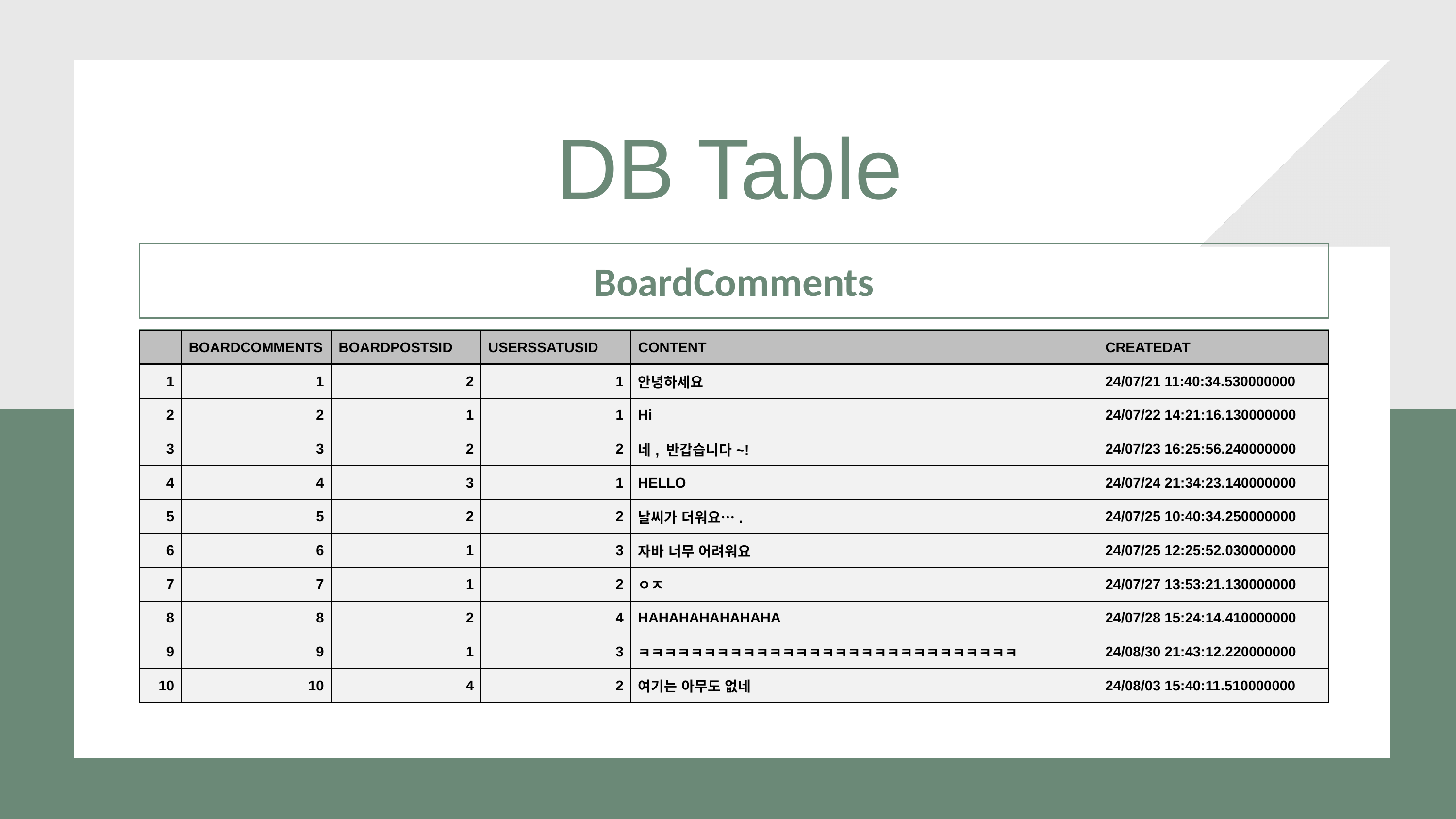

DB Table

BoardComments

--댓글 테이블

SELECT * FROM BoardComments
|  | BOARDCOMMENTS | BOARDPOSTSID | USERSSATUSID | CONTENT | CREATEDAT |
| --- | --- | --- | --- | --- | --- |
| 1 | 1 | 2 | 1 | 안녕하세요 | 24/07/21 11:40:34.530000000 |
| 2 | 2 | 1 | 1 | Hi | 24/07/22 14:21:16.130000000 |
| 3 | 3 | 2 | 2 | 네, 반갑습니다~! | 24/07/23 16:25:56.240000000 |
| 4 | 4 | 3 | 1 | HELLO | 24/07/24 21:34:23.140000000 |
| 5 | 5 | 2 | 2 | 날씨가 더워요…. | 24/07/25 10:40:34.250000000 |
| 6 | 6 | 1 | 3 | 자바 너무 어려워요 | 24/07/25 12:25:52.030000000 |
| 7 | 7 | 1 | 2 | ㅇㅈ | 24/07/27 13:53:21.130000000 |
| 8 | 8 | 2 | 4 | HAHAHAHAHAHAHA | 24/07/28 15:24:14.410000000 |
| 9 | 9 | 1 | 3 | ㅋㅋㅋㅋㅋㅋㅋㅋㅋㅋㅋㅋㅋㅋㅋㅋㅋㅋㅋㅋㅋㅋㅋㅋㅋㅋㅋㅋㅋ | 24/08/30 21:43:12.220000000 |
| 10 | 10 | 4 | 2 | 여기는 아무도 없네 | 24/08/03 15:40:11.510000000 |